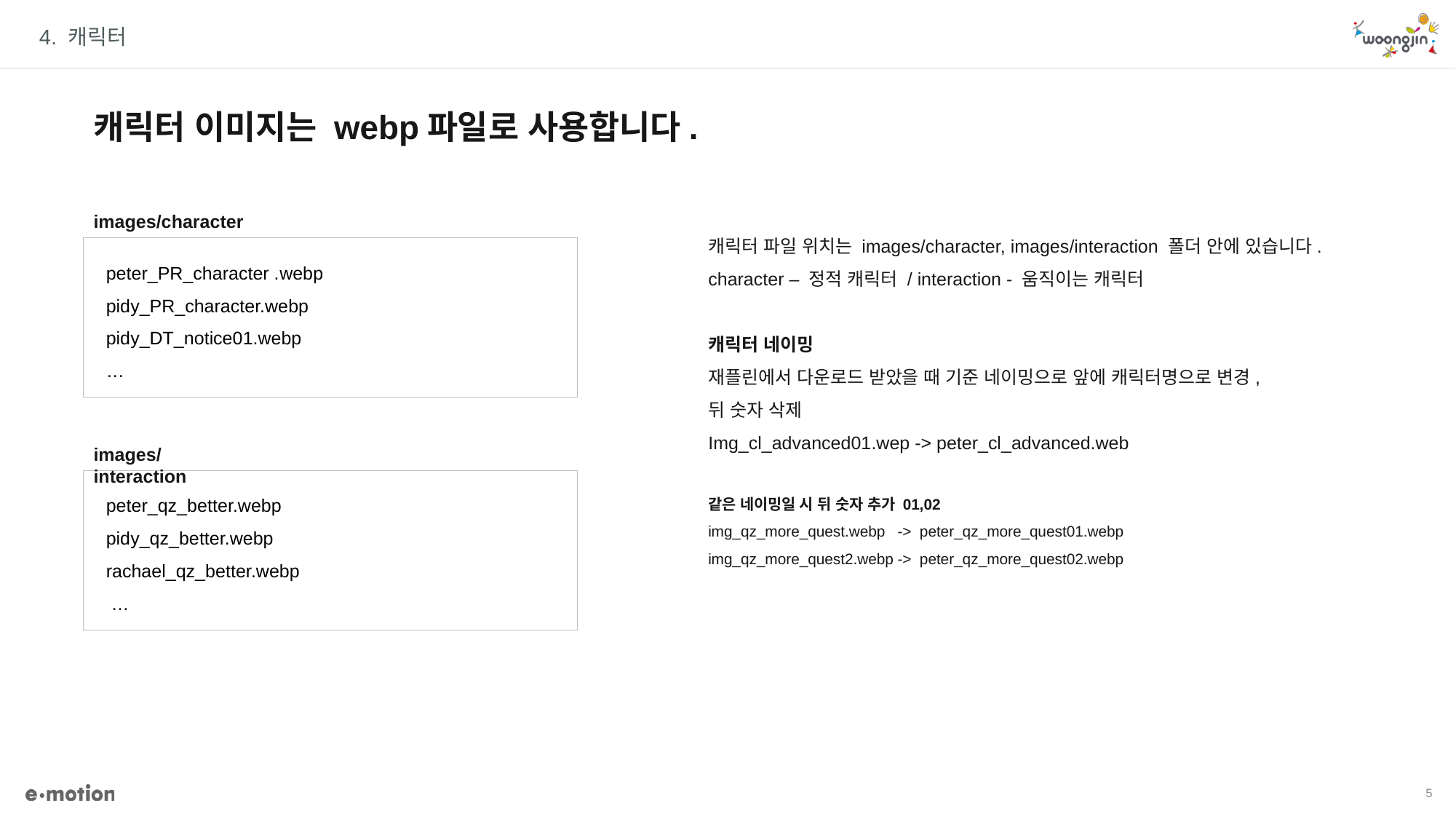

4. 캐릭터
캐릭터 이미지는 webp파일로 사용합니다.
images/character
캐릭터 파일 위치는 images/character, images/interaction 폴더 안에 있습니다.
character – 정적 캐릭터 / interaction - 움직이는 캐릭터

캐릭터 네이밍
재플린에서 다운로드 받았을 때 기준 네이밍으로 앞에 캐릭터명으로 변경,
뒤 숫자 삭제
Img_cl_advanced01.wep -> peter_cl_advanced.web

같은 네이밍일 시 뒤 숫자 추가 01,02
img_qz_more_quest.webp   ->  peter_qz_more_quest01.webp
img_qz_more_quest2.webp ->  peter_qz_more_quest02.webp

peter_PR_character .webp
pidy_PR_character.webp
pidy_DT_notice01.webp
…
images/ interaction

peter_qz_better.webp
pidy_qz_better.webp
rachael_qz_better.webp
 …
5